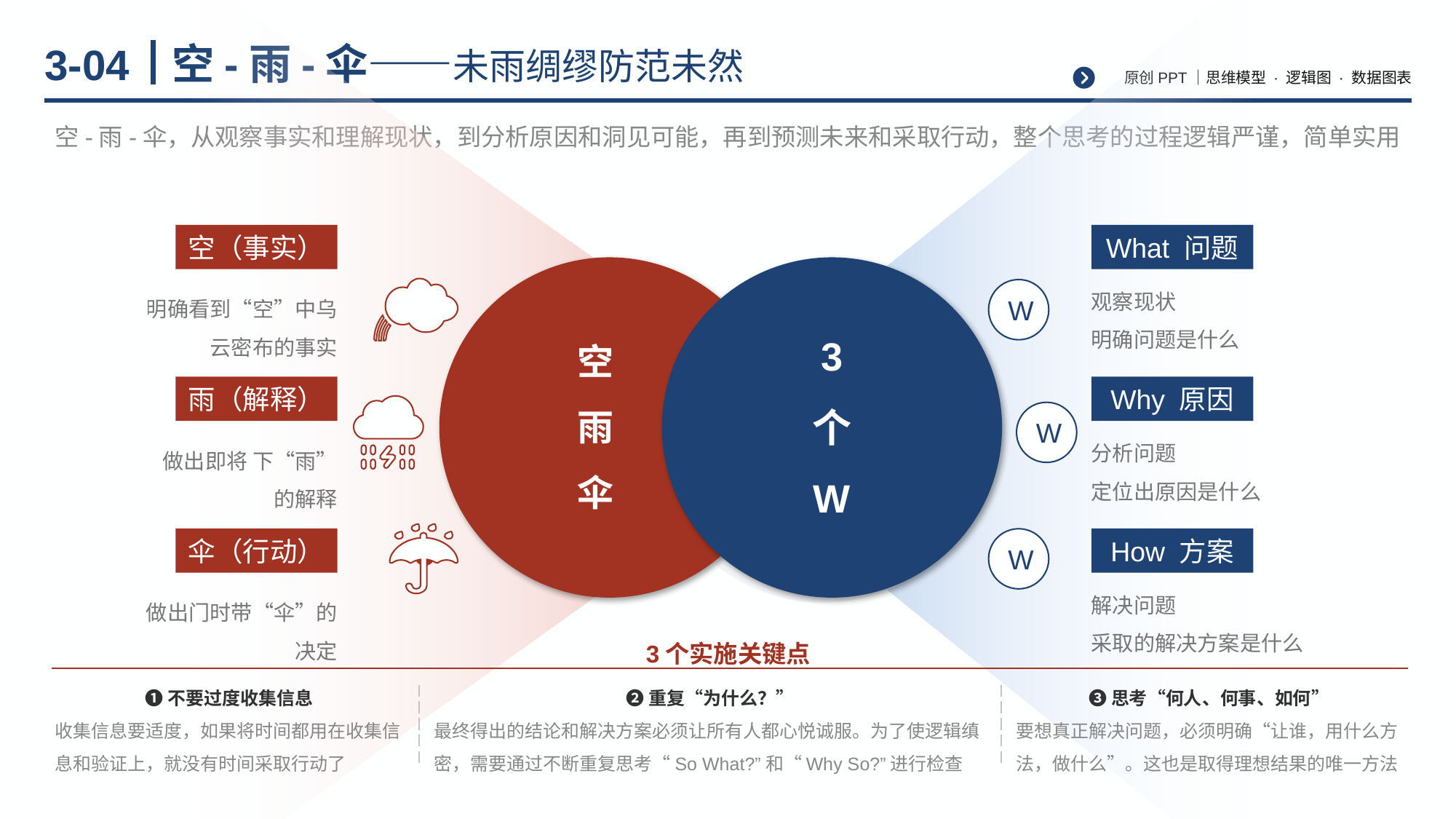

# 空-雨-伞——未雨绸缪防范未然
3-04
空-雨-伞，从观察事实和理解现状，到分析原因和洞见可能，再到预测未来和采取行动，整个思考的过程逻辑严谨，简单实用

空（事实）
What 问题

W
明确看到“空”中乌云密布的事实
观察现状
明确问题是什么

3
个
W
空
雨
伞
雨（解释）
Why 原因

W

做出即将 下“雨”的解释
分析问题
定位出原因是什么

伞（行动）
How 方案
W

做出门时带“伞”的决定
解决问题
采取的解决方案是什么
3个实施关键点

❶不要过度收集信息
收集信息要适度，如果将时间都用在收集信息和验证上，就没有时间采取行动了
❷重复“为什么？”
最终得出的结论和解决方案必须让所有人都心悦诚服。为了使逻辑缜密，需要通过不断重复思考“So What?”和“Why So?”进行检查
❸思考“何人、何事、如何”
要想真正解决问题，必须明确“让谁，用什么方法，做什么”。这也是取得理想结果的唯一方法